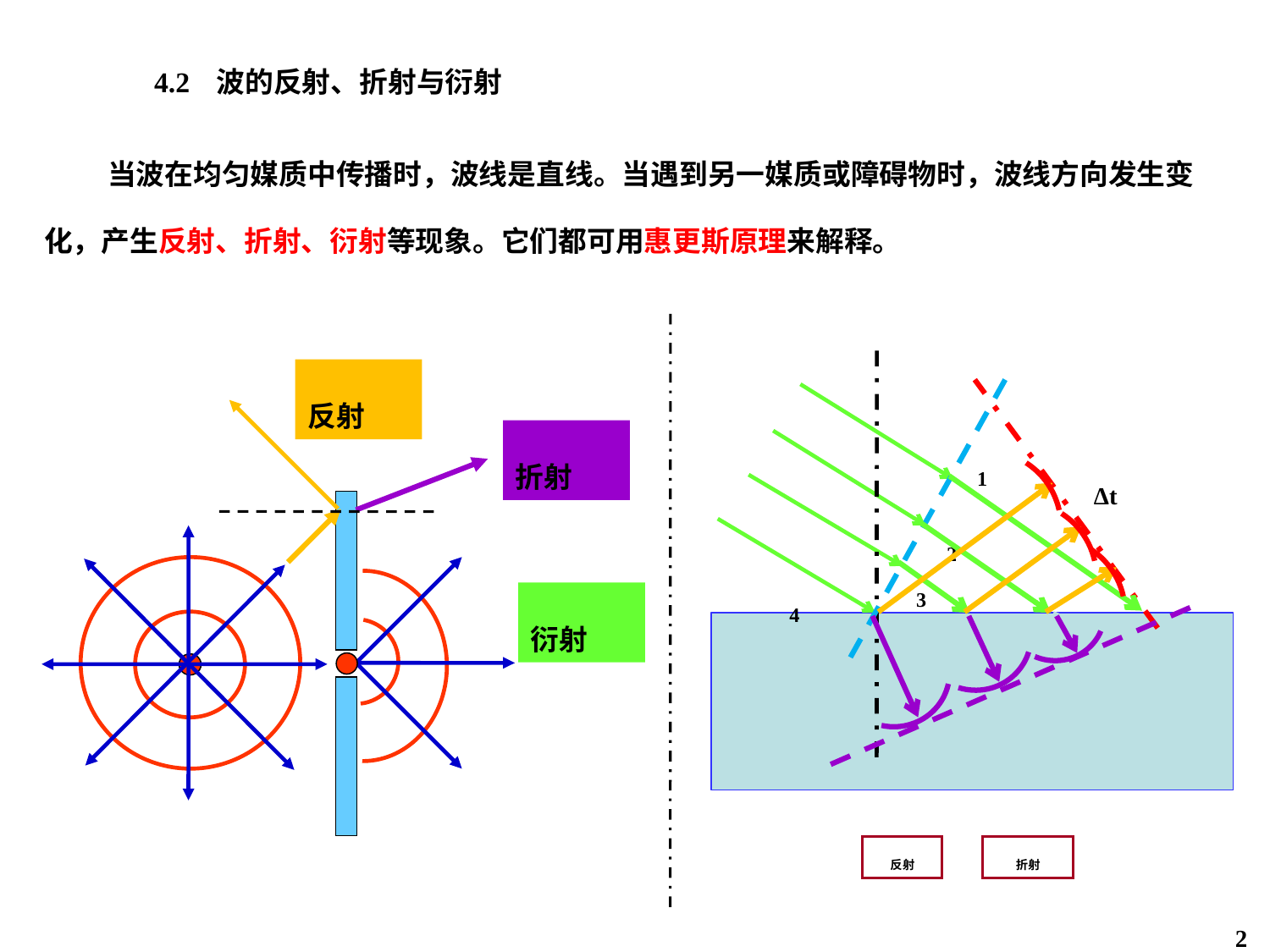

4.2  波的反射、折射与衍射
当波在均匀媒质中传播时，波线是直线。当遇到另一媒质或障碍物时，波线方向发生变化，产生反射、折射、衍射等现象。它们都可用惠更斯原理来解释。
反射

折射
1
2
3
4
Δt

衍射

反射
折射
2